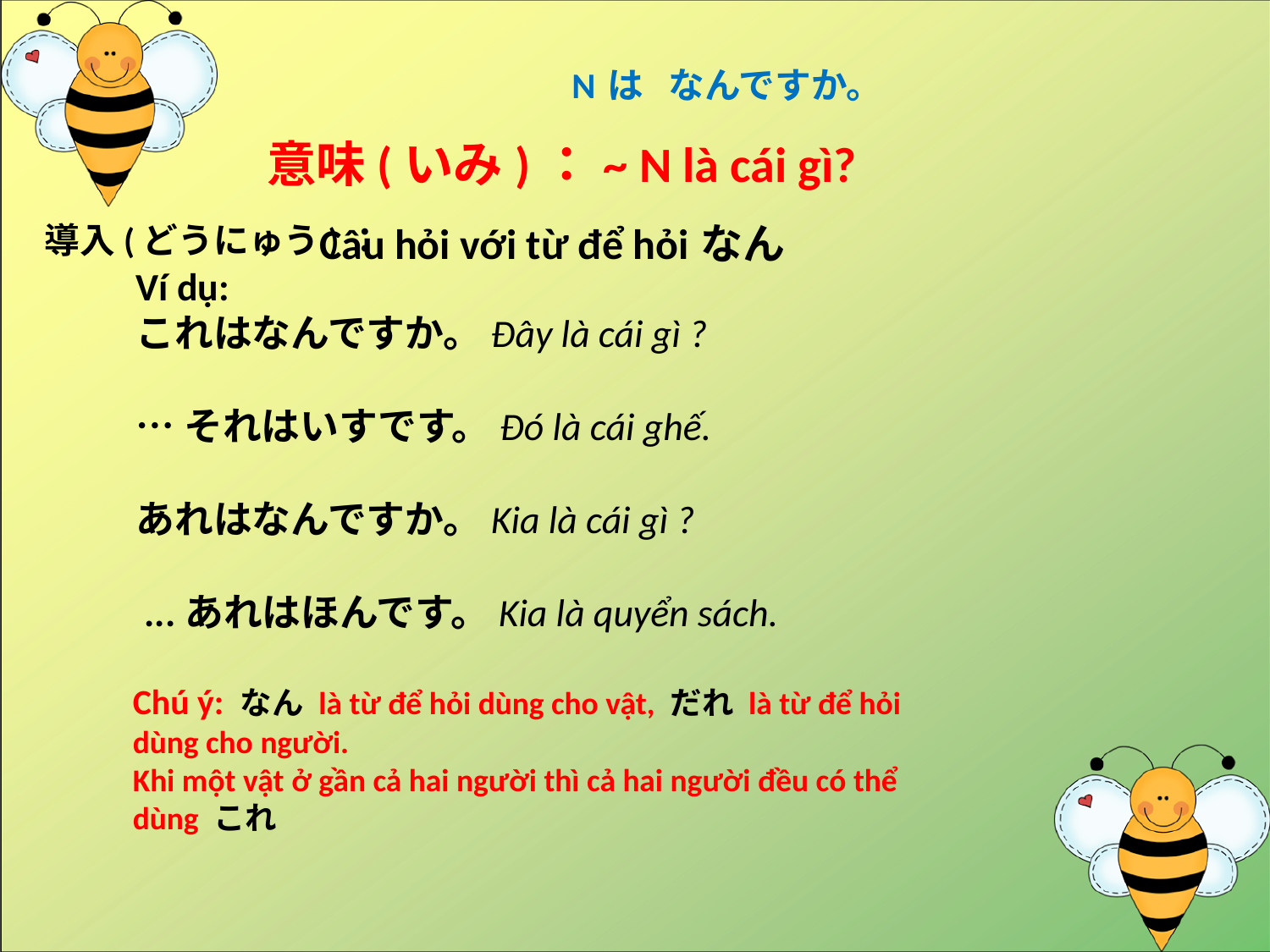

# N は	なんですか。
意味(いみ)：~ N là cái gì?
Câu hỏi với từ để hỏi	なん
導入(どうにゅう)：

Ví dụ:
これはなんですか。Đây là cái gì ?

…それはいすです。Đó là cái ghế.

あれはなんですか。Kia là cái gì ?

 ...あれはほんです。Kia là quyển sách.

Chú ý: なん là từ để hỏi dùng cho vật, だれ là từ để hỏi dùng cho người.
Khi một vật ở gần cả hai người thì cả hai người đều có thể dùng これ